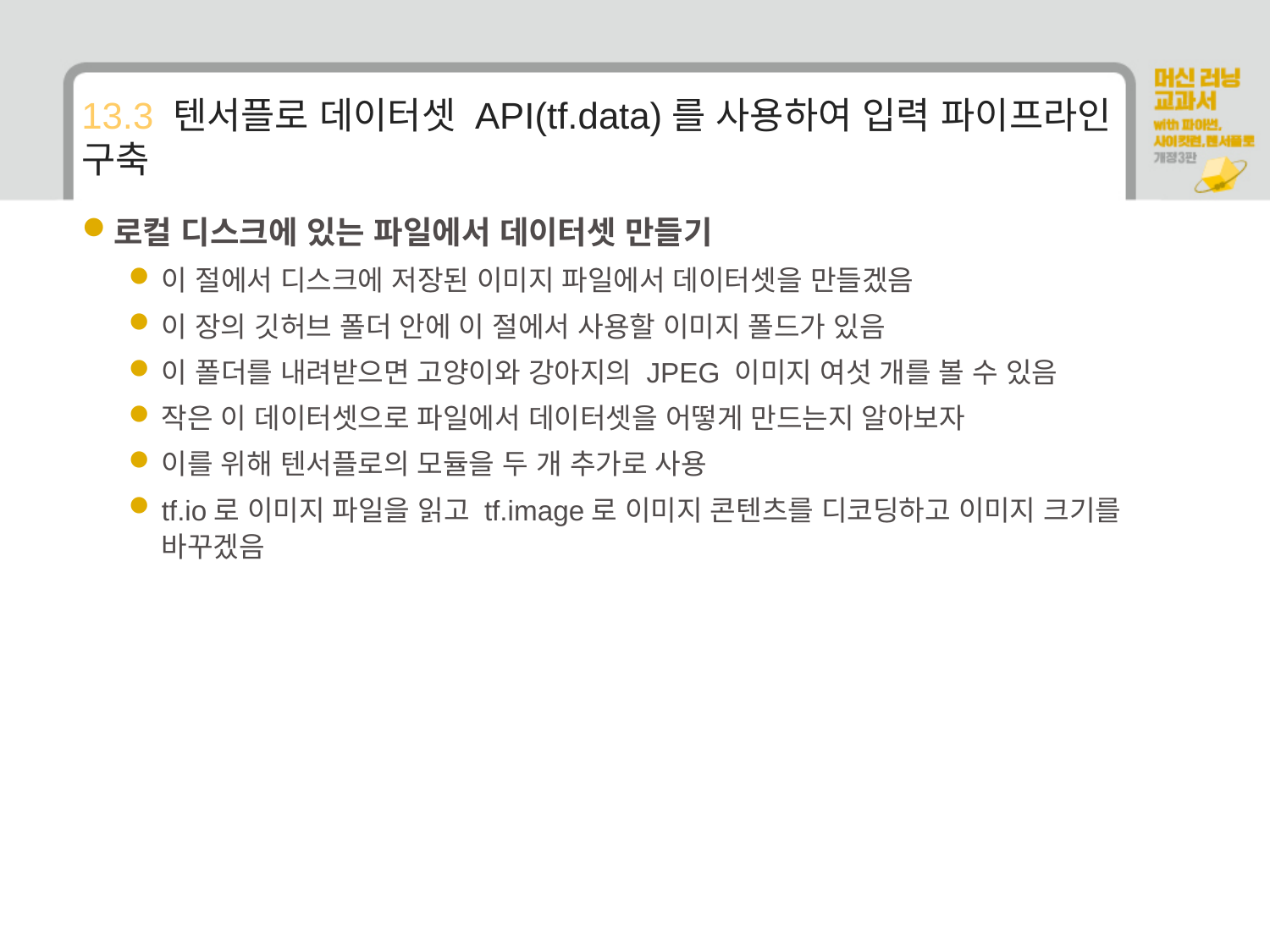

# 13.3 텐서플로 데이터셋 API(tf.data)를 사용하여 입력 파이프라인 구축
로컬 디스크에 있는 파일에서 데이터셋 만들기
이 절에서 디스크에 저장된 이미지 파일에서 데이터셋을 만들겠음
이 장의 깃허브 폴더 안에 이 절에서 사용할 이미지 폴드가 있음
이 폴더를 내려받으면 고양이와 강아지의 JPEG 이미지 여섯 개를 볼 수 있음
작은 이 데이터셋으로 파일에서 데이터셋을 어떻게 만드는지 알아보자
이를 위해 텐서플로의 모듈을 두 개 추가로 사용
tf.io로 이미지 파일을 읽고 tf.image로 이미지 콘텐츠를 디코딩하고 이미지 크기를 바꾸겠음